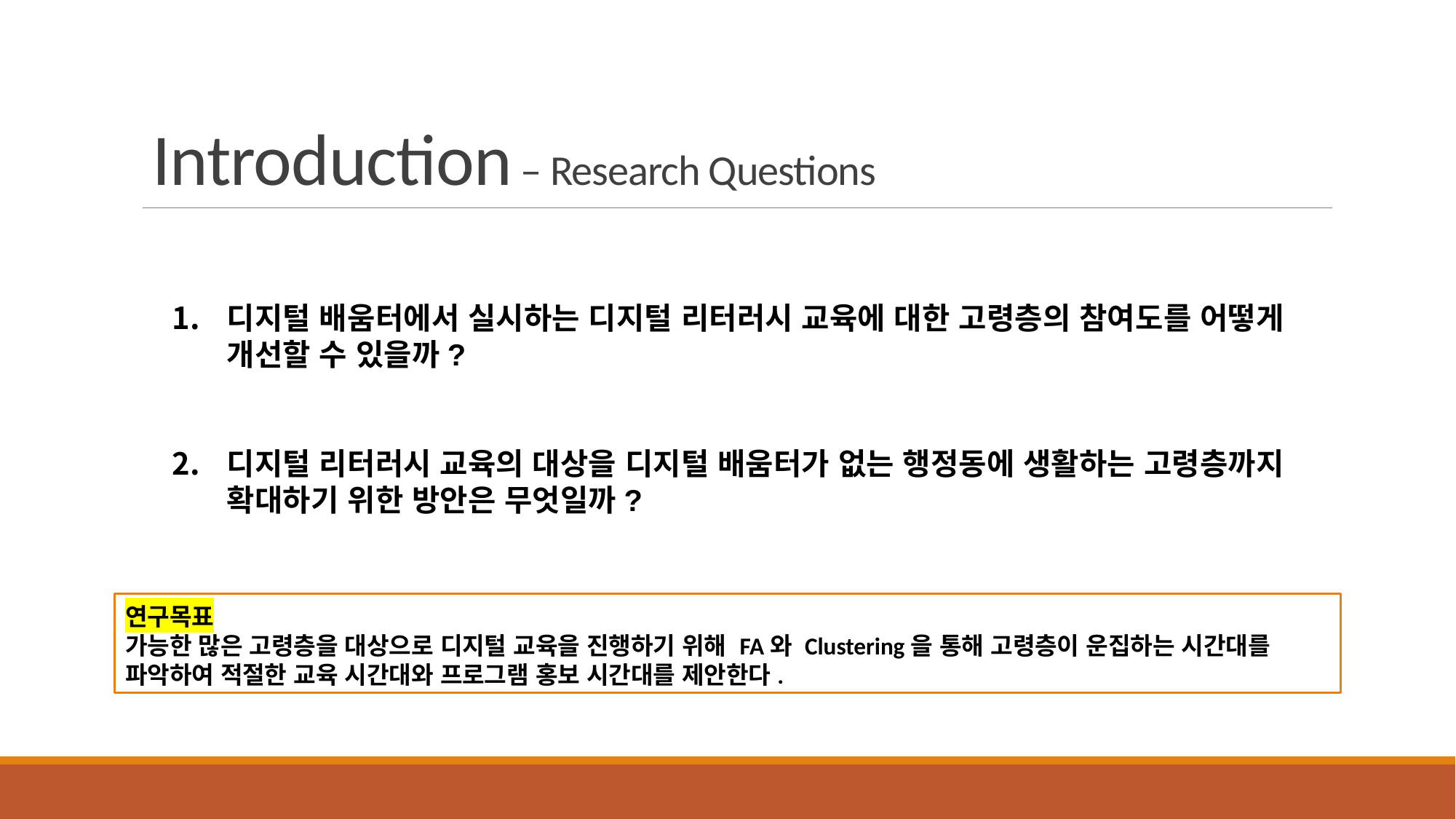

# Introduction – Research Questions
디지털 배움터에서 실시하는 디지털 리터러시 교육에 대한 고령층의 참여도를 어떻게 개선할 수 있을까?

디지털 리터러시 교육의 대상을 디지털 배움터가 없는 행정동에 생활하는 고령층까지 확대하기 위한 방안은 무엇일까?

연구목표
가능한 많은 고령층을 대상으로 디지털 교육을 진행하기 위해 FA와 Clustering을 통해 고령층이 운집하는 시간대를 파악하여 적절한 교육 시간대와 프로그램 홍보 시간대를 제안한다.